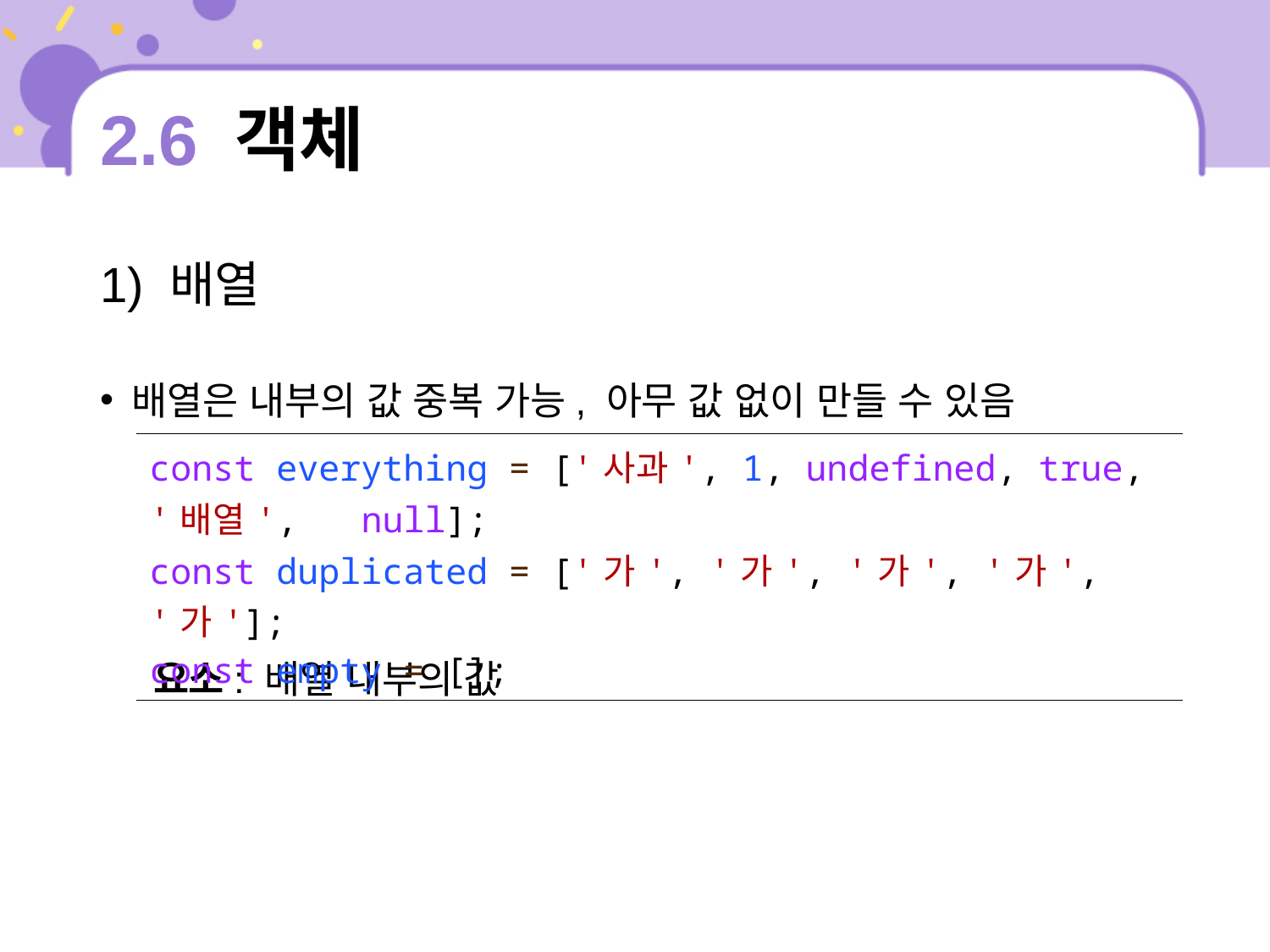

# 2.6 객체
1) 배열
배열은 내부의 값 중복 가능, 아무 값 없이 만들 수 있음
  요소: 배열 내부의 값

| const everything = ['사과', 1, undefined, true, '배열', null]; const duplicated = ['가', '가', '가', '가', '가']; const empty = []; |
| --- |